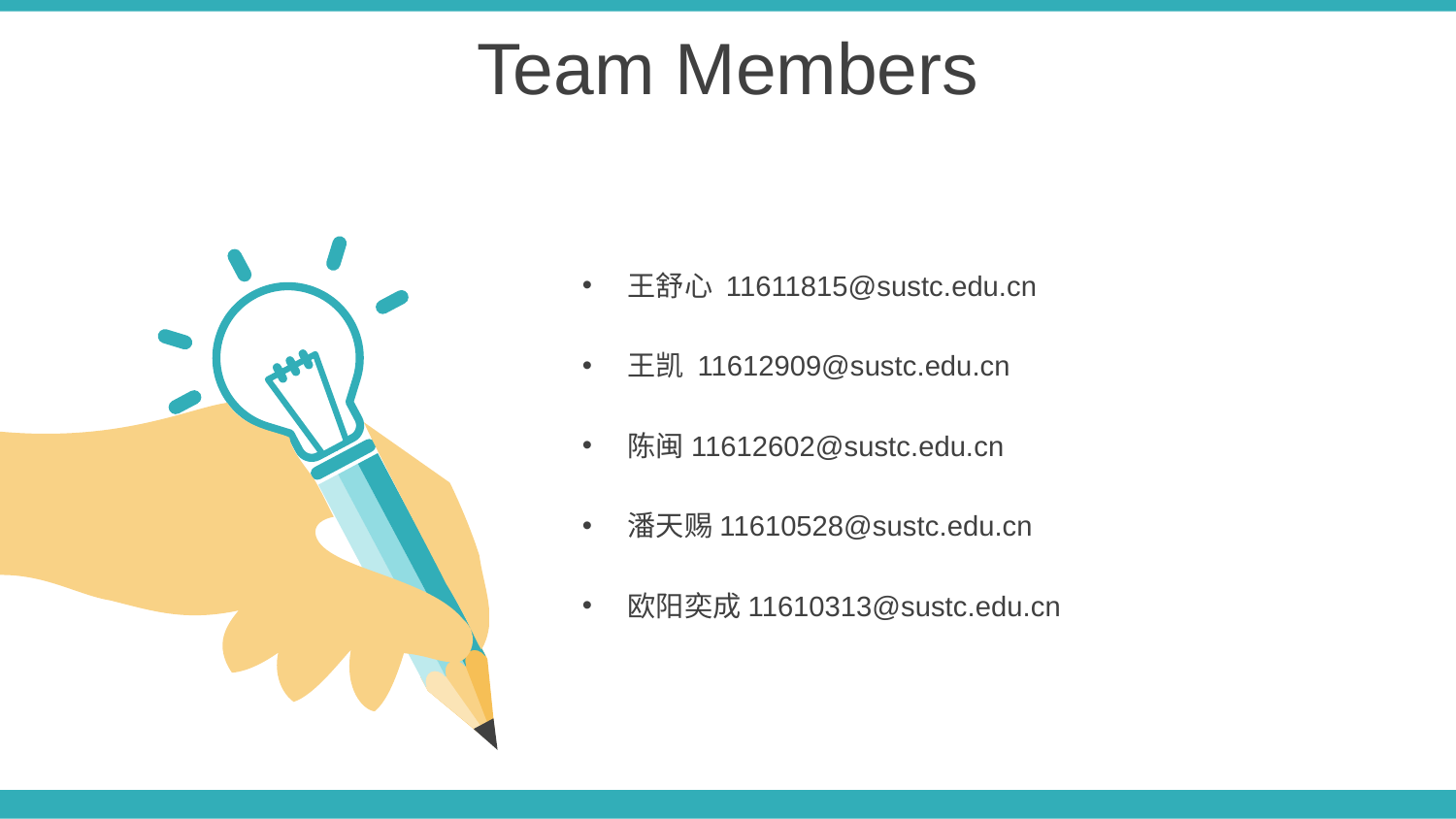

Team Members
王舒心 11611815@sustc.edu.cn
王凯 11612909@sustc.edu.cn
陈闽11612602@sustc.edu.cn
潘天赐11610528@sustc.edu.cn
欧阳奕成11610313@sustc.edu.cn